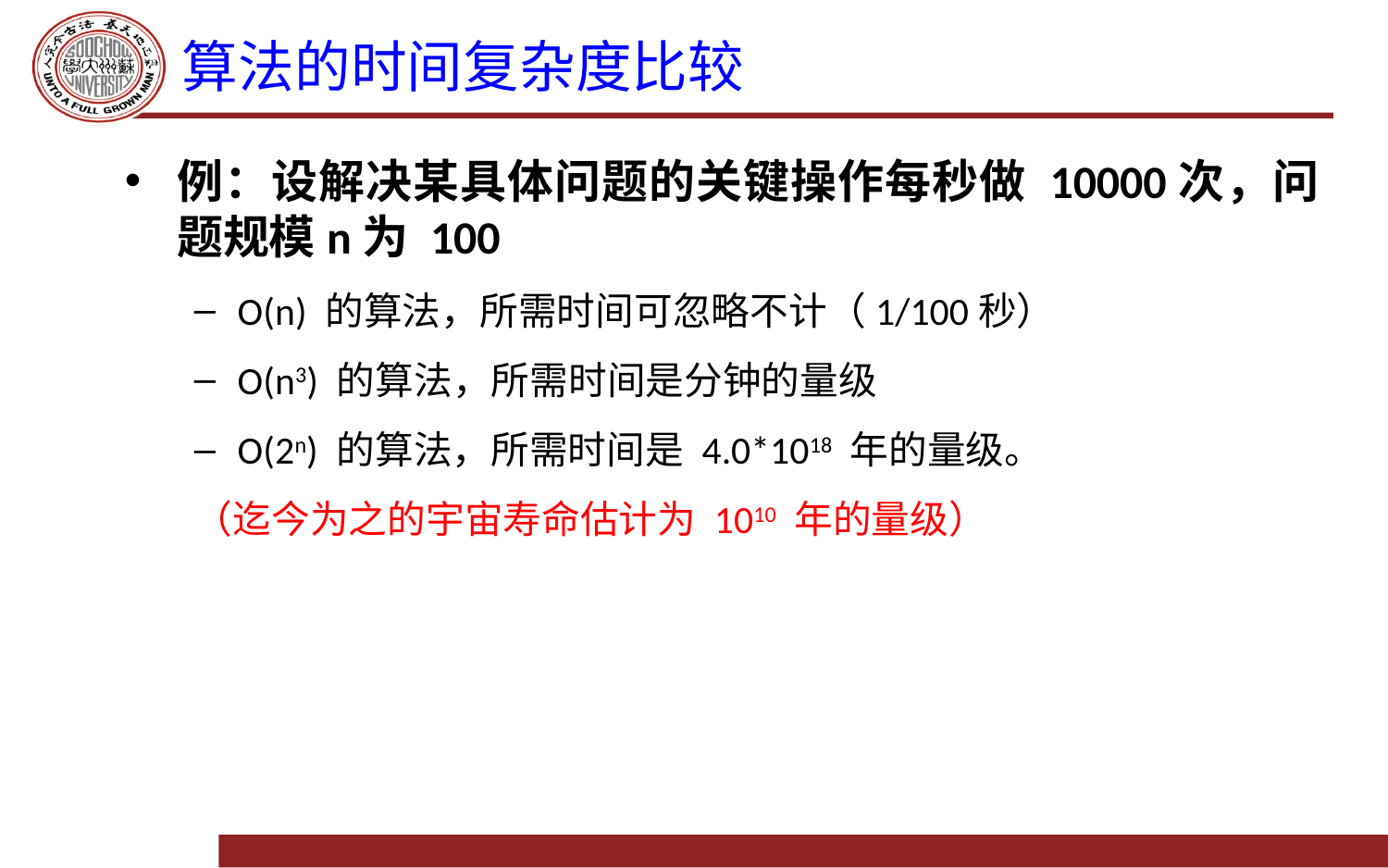

# 算法的时间复杂度比较
例：设解决某具体问题的关键操作每秒做 10000次，问题规模n为 100
O(n) 的算法，所需时间可忽略不计（1/100秒）
O(n3) 的算法，所需时间是分钟的量级
O(2n) 的算法，所需时间是 4.0*1018 年的量级。
（迄今为之的宇宙寿命估计为 1010 年的量级）